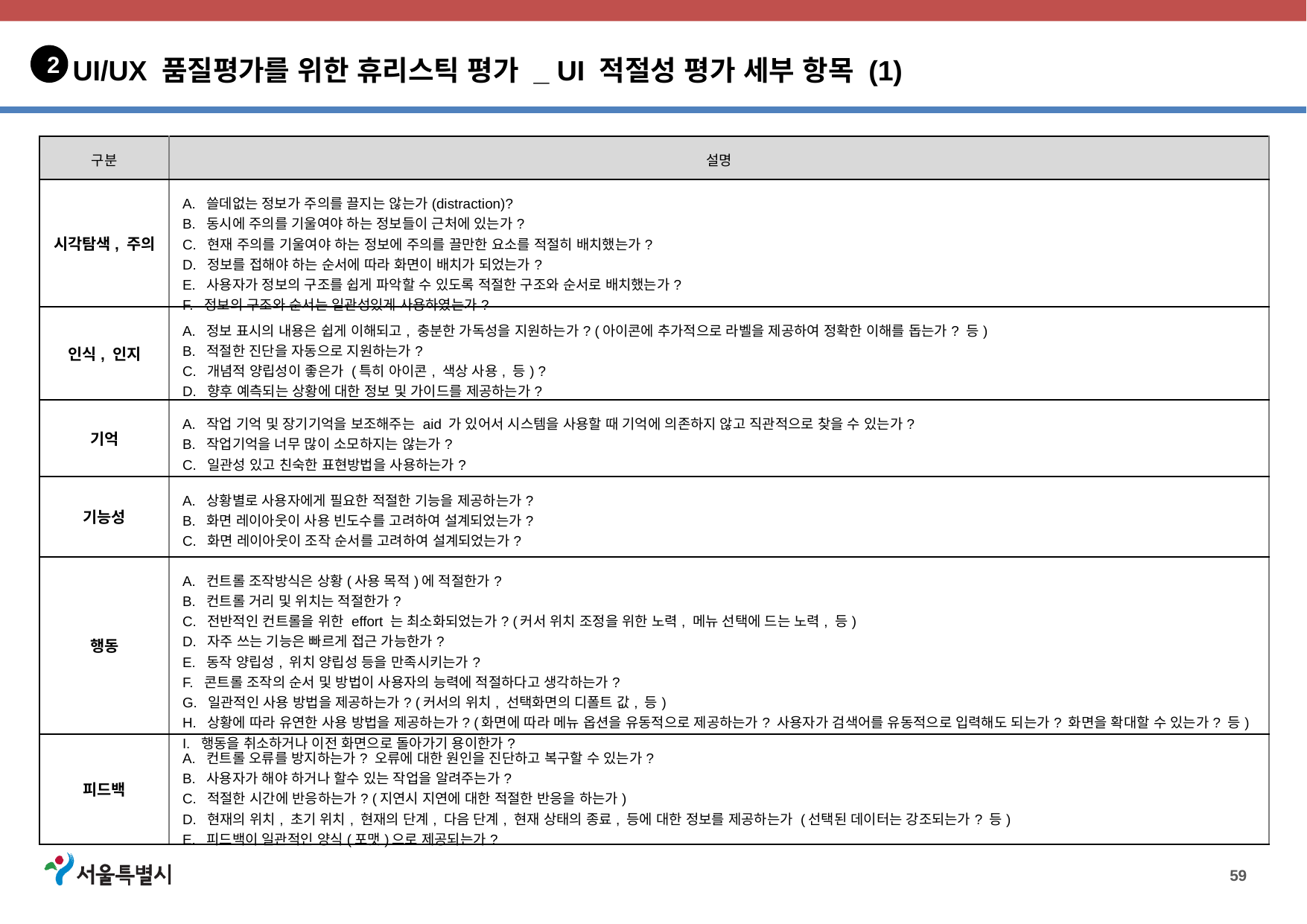

UI/UX 품질평가를 위한 휴리스틱 평가 _ UI 적절성 평가 세부 항목 (1)
2
| 구분 | 설명 |
| --- | --- |
| 시각탐색, 주의 | A. 쓸데없는 정보가 주의를 끌지는 않는가(distraction)? B. 동시에 주의를 기울여야 하는 정보들이 근처에 있는가? C. 현재 주의를 기울여야 하는 정보에 주의를 끌만한 요소를 적절히 배치했는가? D. 정보를 접해야 하는 순서에 따라 화면이 배치가 되었는가? E. 사용자가 정보의 구조를 쉽게 파악할 수 있도록 적절한 구조와 순서로 배치했는가? F. 정보의 구조와 순서는 일관성있게 사용하였는가? |
| 인식, 인지 | A. 정보 표시의 내용은 쉽게 이해되고, 충분한 가독성을 지원하는가? (아이콘에 추가적으로 라벨을 제공하여 정확한 이해를 돕는가? 등) B. 적절한 진단을 자동으로 지원하는가? C. 개념적 양립성이 좋은가 (특히 아이콘, 색상 사용, 등) ? D. 향후 예측되는 상황에 대한 정보 및 가이드를 제공하는가? |
| 기억 | A. 작업 기억 및 장기기억을 보조해주는 aid 가 있어서 시스템을 사용할 때 기억에 의존하지 않고 직관적으로 찾을 수 있는가? B. 작업기억을 너무 많이 소모하지는 않는가? C. 일관성 있고 친숙한 표현방법을 사용하는가? |
| 기능성 | A. 상황별로 사용자에게 필요한 적절한 기능을 제공하는가? B. 화면 레이아웃이 사용 빈도수를 고려하여 설계되었는가? C. 화면 레이아웃이 조작 순서를 고려하여 설계되었는가? |
| 행동 | A. 컨트롤 조작방식은 상황(사용 목적)에 적절한가? B. 컨트롤 거리 및 위치는 적절한가? C. 전반적인 컨트롤을 위한 effort 는 최소화되었는가? (커서 위치 조정을 위한 노력, 메뉴 선택에 드는 노력, 등) D. 자주 쓰는 기능은 빠르게 접근 가능한가? E. 동작 양립성, 위치 양립성 등을 만족시키는가? F. 콘트롤 조작의 순서 및 방법이 사용자의 능력에 적절하다고 생각하는가? G. 일관적인 사용 방법을 제공하는가? (커서의 위치, 선택화면의 디폴트 값, 등) H. 상황에 따라 유연한 사용 방법을 제공하는가? (화면에 따라 메뉴 옵션을 유동적으로 제공하는가? 사용자가 검색어를 유동적으로 입력해도 되는가? 화면을 확대할 수 있는가? 등) I. 행동을 취소하거나 이전 화면으로 돌아가기 용이한가? |
| 피드백 | A. 컨트롤 오류를 방지하는가? 오류에 대한 원인을 진단하고 복구할 수 있는가? B. 사용자가 해야 하거나 할수 있는 작업을 알려주는가? C. 적절한 시간에 반응하는가? (지연시 지연에 대한 적절한 반응을 하는가) D. 현재의 위치, 초기 위치, 현재의 단계, 다음 단계, 현재 상태의 종료, 등에 대한 정보를 제공하는가 (선택된 데이터는 강조되는가? 등) E. 피드백이 일관적인 양식(포맷)으로 제공되는가? |